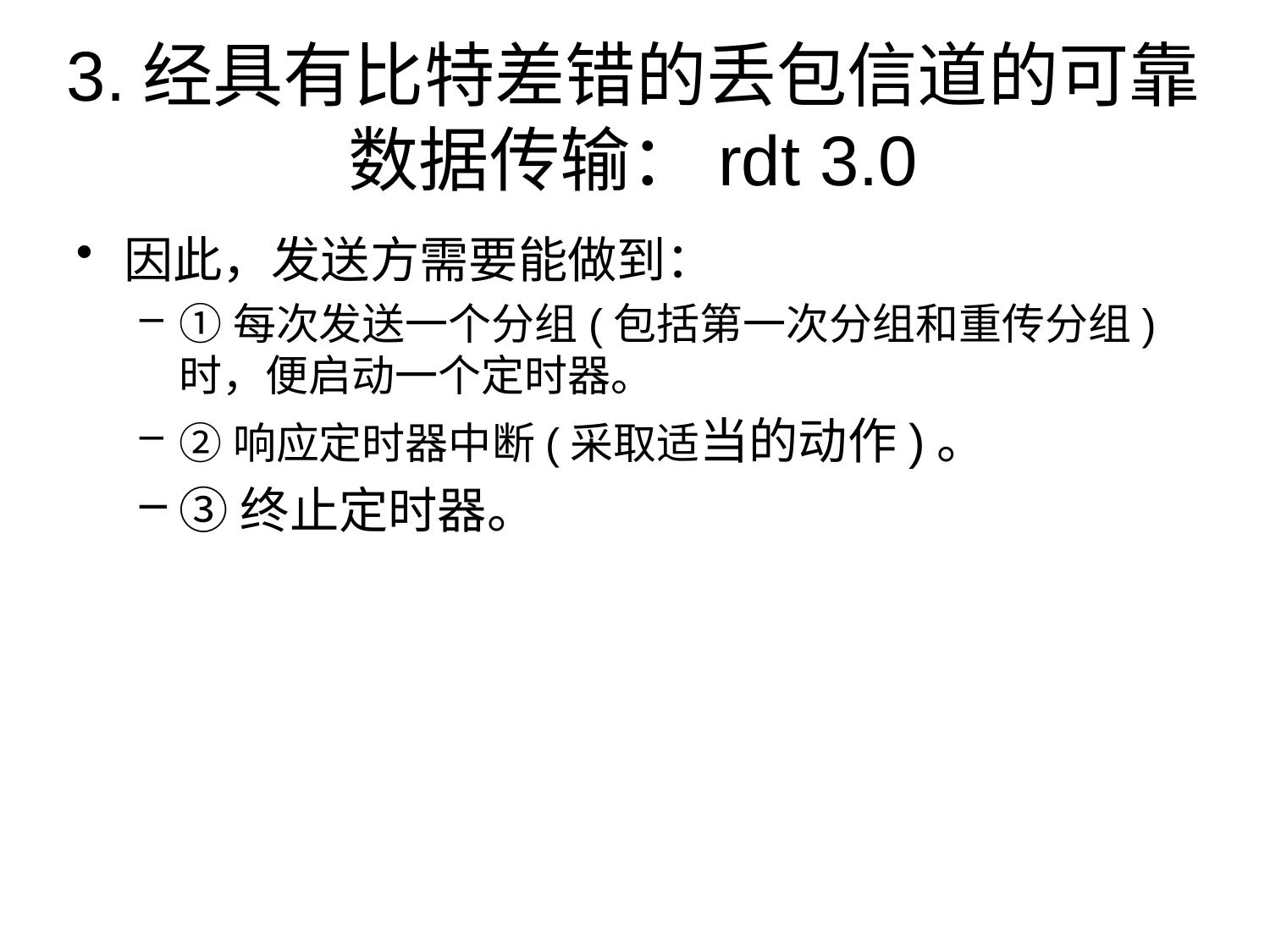

# 3.经具有比特差错的丢包信道的可靠数据传输：rdt 3.0
因此，发送方需要能做到：
①每次发送一个分组(包括第一次分组和重传分组)时，便启动一个定时器。
②响应定时器中断(采取适当的动作)。
③终止定时器。